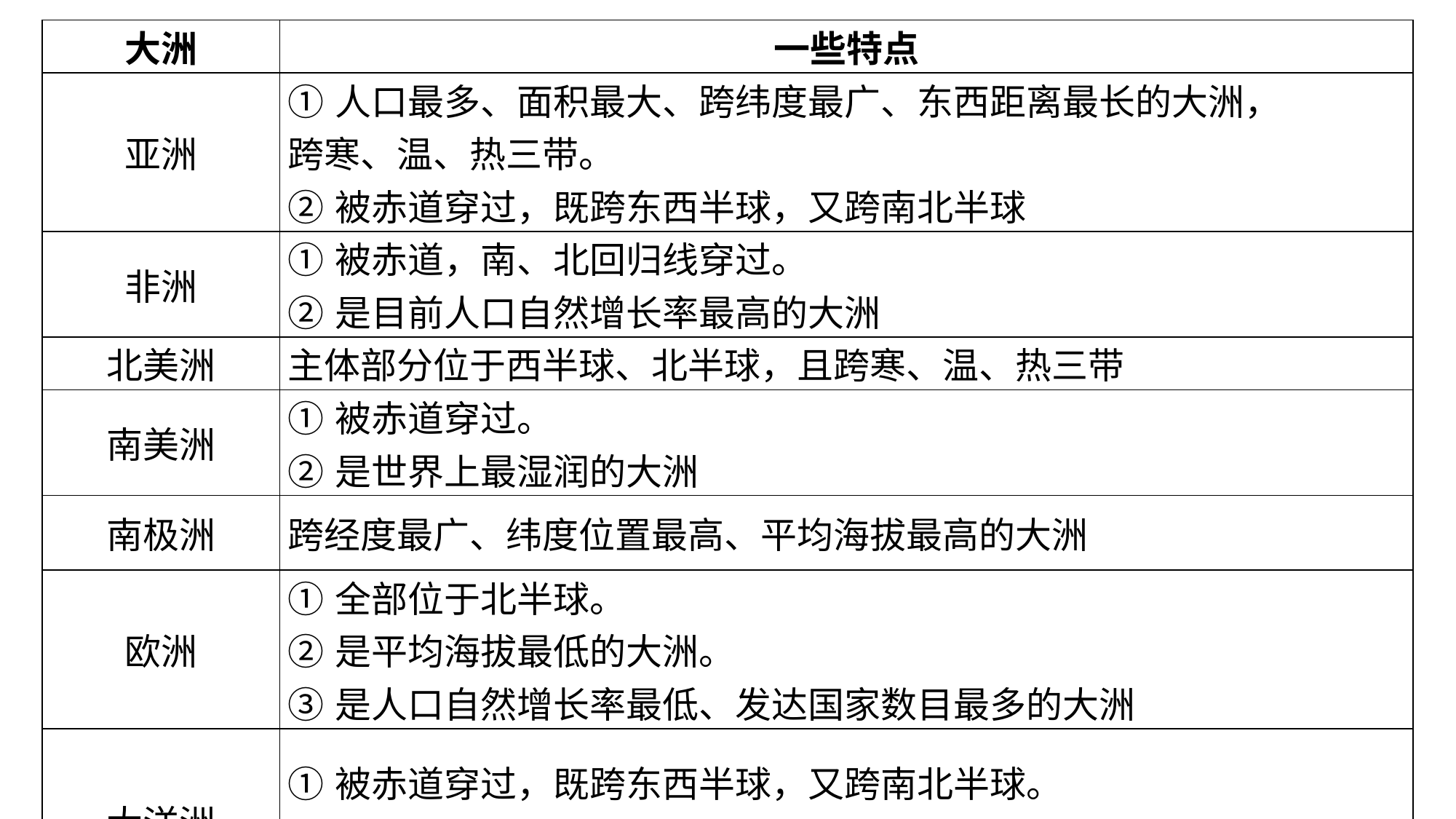

| 大洲 | 一些特点 |
| --- | --- |
| 亚洲 | ①人口最多、面积最大、跨纬度最广、东西距离最长的大洲， 跨寒、温、热三带。 ②被赤道穿过，既跨东西半球，又跨南北半球 |
| 非洲 | ①被赤道，南、北回归线穿过。 ②是目前人口自然增长率最高的大洲 |
| 北美洲 | 主体部分位于西半球、北半球，且跨寒、温、热三带 |
| 南美洲 | ①被赤道穿过。 ②是世界上最湿润的大洲 |
| 南极洲 | 跨经度最广、纬度位置最高、平均海拔最高的大洲 |
| 欧洲 | ①全部位于北半球。 ②是平均海拔最低的大洲。 ③是人口自然增长率最低、发达国家数目最多的大洲 |
| 大洋洲 | ①被赤道穿过，既跨东西半球，又跨南北半球。 ②面积最小的大洲 |